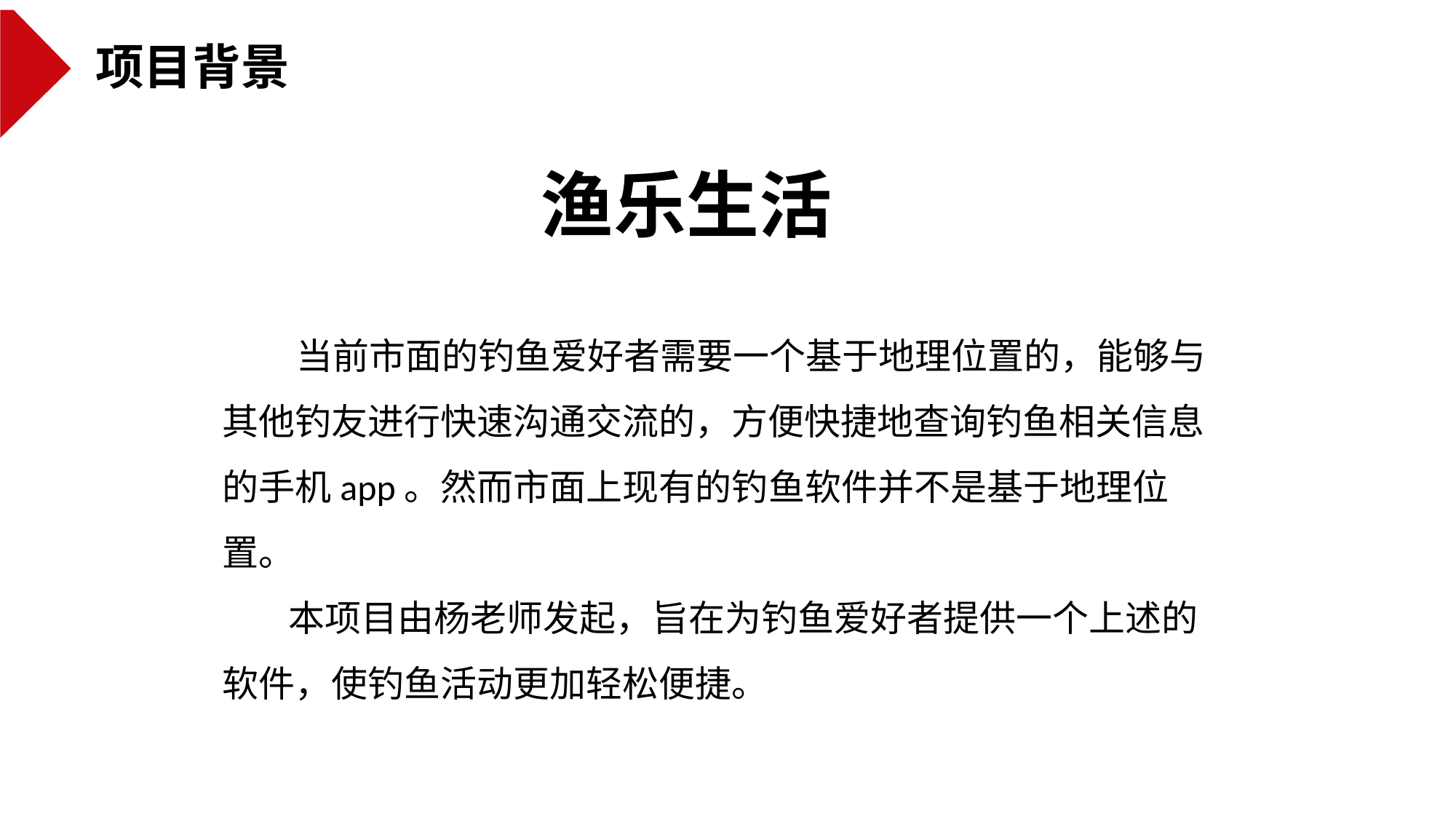

项目背景
 渔乐生活
           当前市面的钓鱼爱好者需要一个基于地理位置的，能够与其他钓友进行快速沟通交流的，方便快捷地查询钓鱼相关信息的手机app。然而市面上现有的钓鱼软件并不是基于地理位置。
       本项目由杨老师发起，旨在为钓鱼爱好者提供一个上述的软件，使钓鱼活动更加轻松便捷。